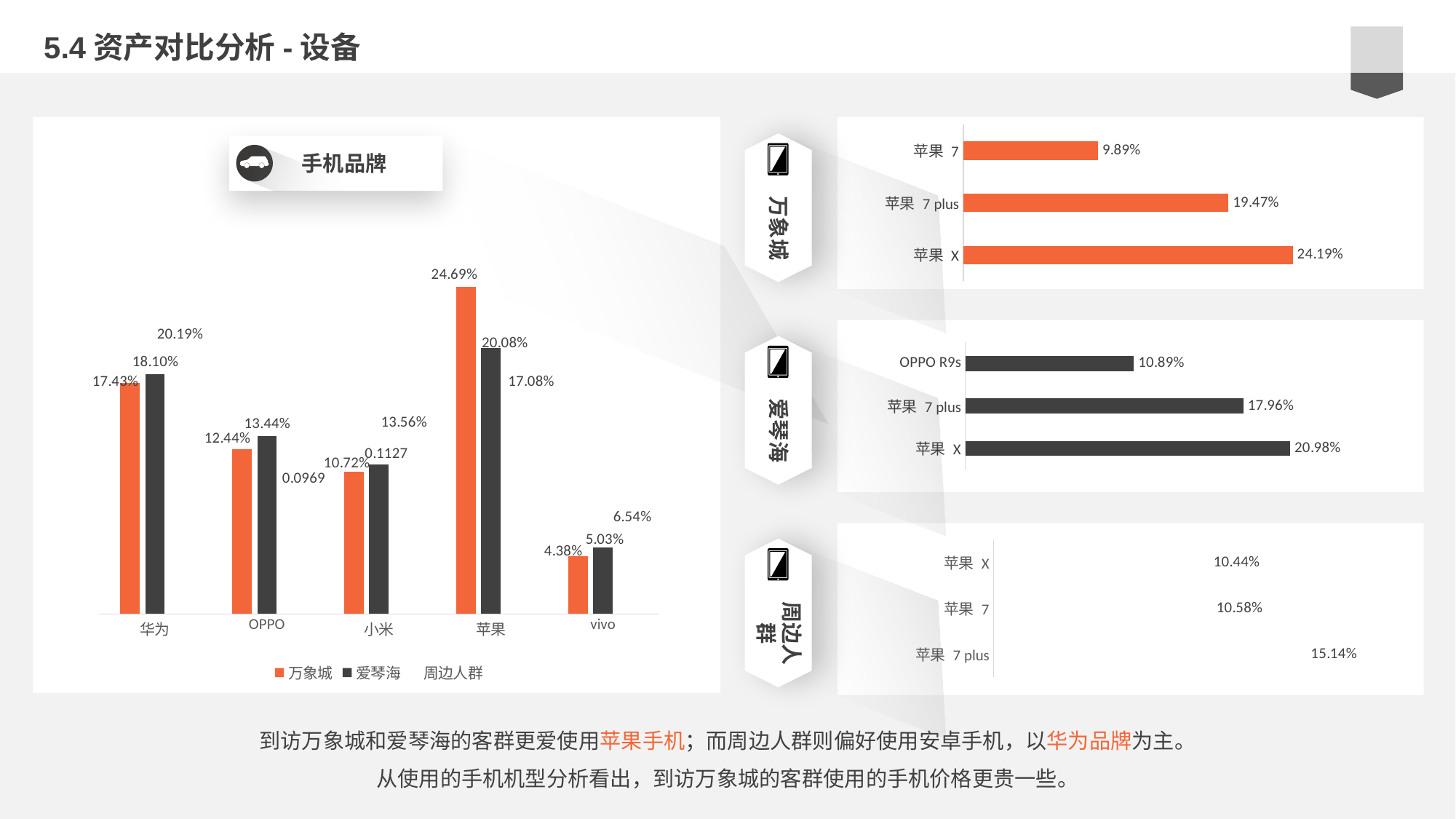

5.4资产对比分析-设备
151

### Chart

| Category | 到访人群 |
|---|---|
| 苹果 X | 0.2419 |
| 苹果 7 plus | 0.1947 |
| 苹果 7 | 0.0989 |

万象城

手机品牌

### Chart

| Category | 万象城 | 爱琴海 | 周边人群 |
|---|---|---|---|
| 华为 | 0.1743 | 0.181 | 0.2019 |
| OPPO | 0.1244 | 0.1344 | 0.0969 |
| 小米 | 0.1072 | 0.1127 | 0.1356 |
| 苹果 | 0.2469 | 0.2008 | 0.1708 |
| vivo | 0.0438 | 0.0503 | 0.0654 |
e7d195523061f1c0b9c437df2358c0cda14f5041a22fabbfBE2BE37675DC7AB669ED1A17F222BC996230C869F9A73B775AB9A6F73BCC744AF1BB55A31F7D215610F6B48D481C98CFAE215B20EECA2E6E0A7FA5F51308CB52DBDDBC704BB1B1B15B9E8404F8B10E983444B66EA388C6170E35B82D1C09D0AA1358145966557C00F2090DB9C29BE49B

### Chart

| Category | 到访人群 |
|---|---|
| 苹果 X | 0.2098 |
| 苹果 7 plus | 0.1796 |
| OPPO R9s | 0.1089 |

爱琴海

### Chart

| Category | 周边人群 |
|---|---|
| 苹果 7 plus | 0.1514 |
| 苹果 7 | 0.1058 |
| 苹果 X | 0.1044 |

周边人群
到访万象城和爱琴海的客群更爱使用苹果手机；而周边人群则偏好使用安卓手机，以华为品牌为主。
从使用的手机机型分析看出，到访万象城的客群使用的手机价格更贵一些。